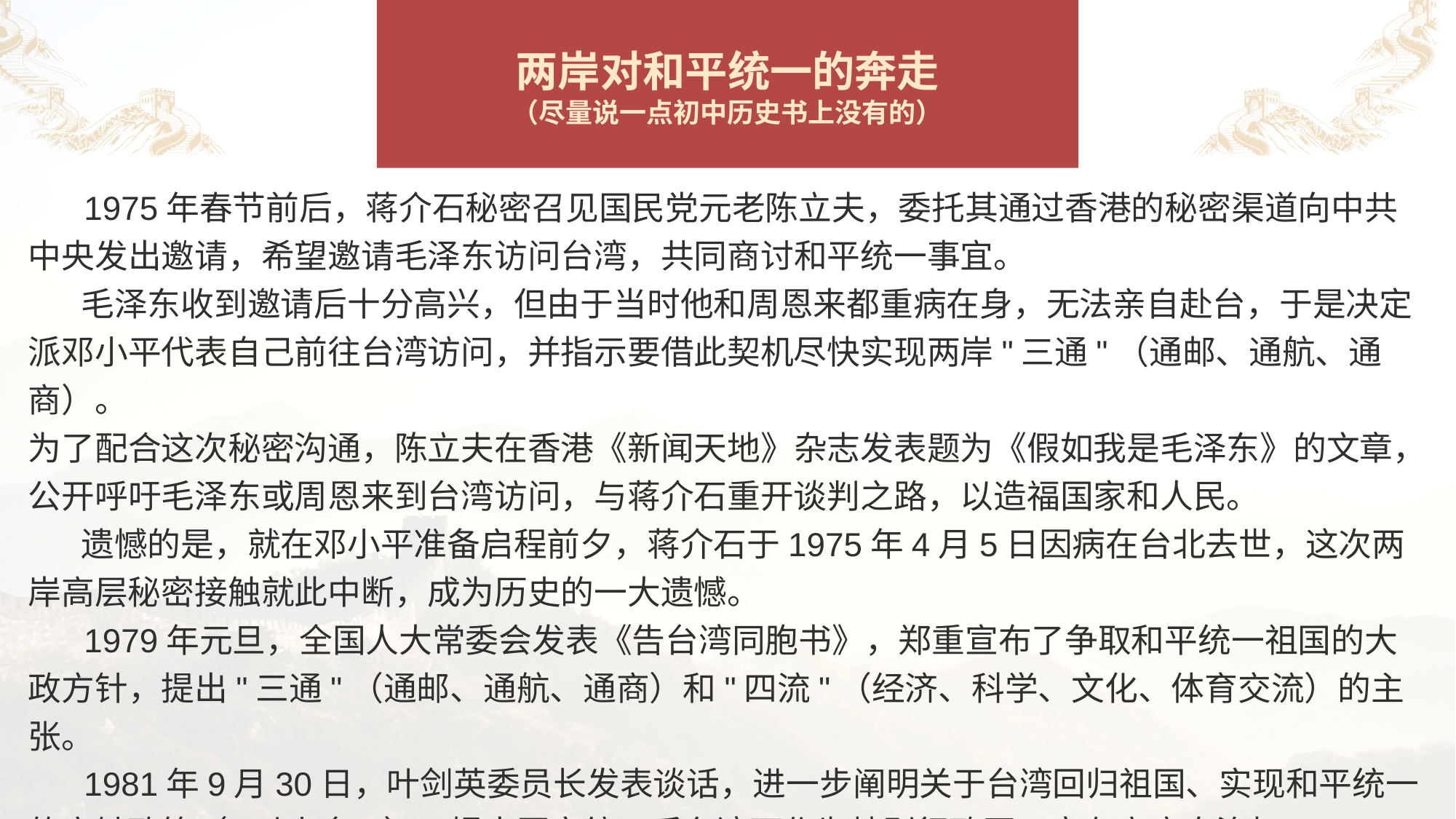

# 两岸对和平统一的奔走 （尽量说一点初中历史书上没有的）
      1975年春节前后，蒋介石秘密召见国民党元老陈立夫，委托其通过香港的秘密渠道向中共中央发出邀请，希望邀请毛泽东访问台湾，共同商讨和平统一事宜。
      毛泽东收到邀请后十分高兴，但由于当时他和周恩来都重病在身，无法亲自赴台，于是决定派邓小平代表自己前往台湾访问，并指示要借此契机尽快实现两岸"三通"（通邮、通航、通商）。
为了配合这次秘密沟通，陈立夫在香港《新闻天地》杂志发表题为《假如我是毛泽东》的文章，公开呼吁毛泽东或周恩来到台湾访问，与蒋介石重开谈判之路，以造福国家和人民。
      遗憾的是，就在邓小平准备启程前夕，蒋介石于1975年4月5日因病在台北去世，这次两岸高层秘密接触就此中断，成为历史的一大遗憾。
      1979年元旦，全国人大常委会发表《告台湾同胞书》，郑重宣布了争取和平统一祖国的大政方针，提出"三通"（通邮、通航、通商）和"四流"（经济、科学、文化、体育交流）的主张。
      1981年9月30日，叶剑英委员长发表谈话，进一步阐明关于台湾回归祖国、实现和平统一的方针政策（"叶九条"），提出国家统一后台湾可作为特别行政区，享有高度自治权。
此后，两岸民间关系逐渐恢复，并在2008年实现“三通”，两岸经贸联系不断深化。